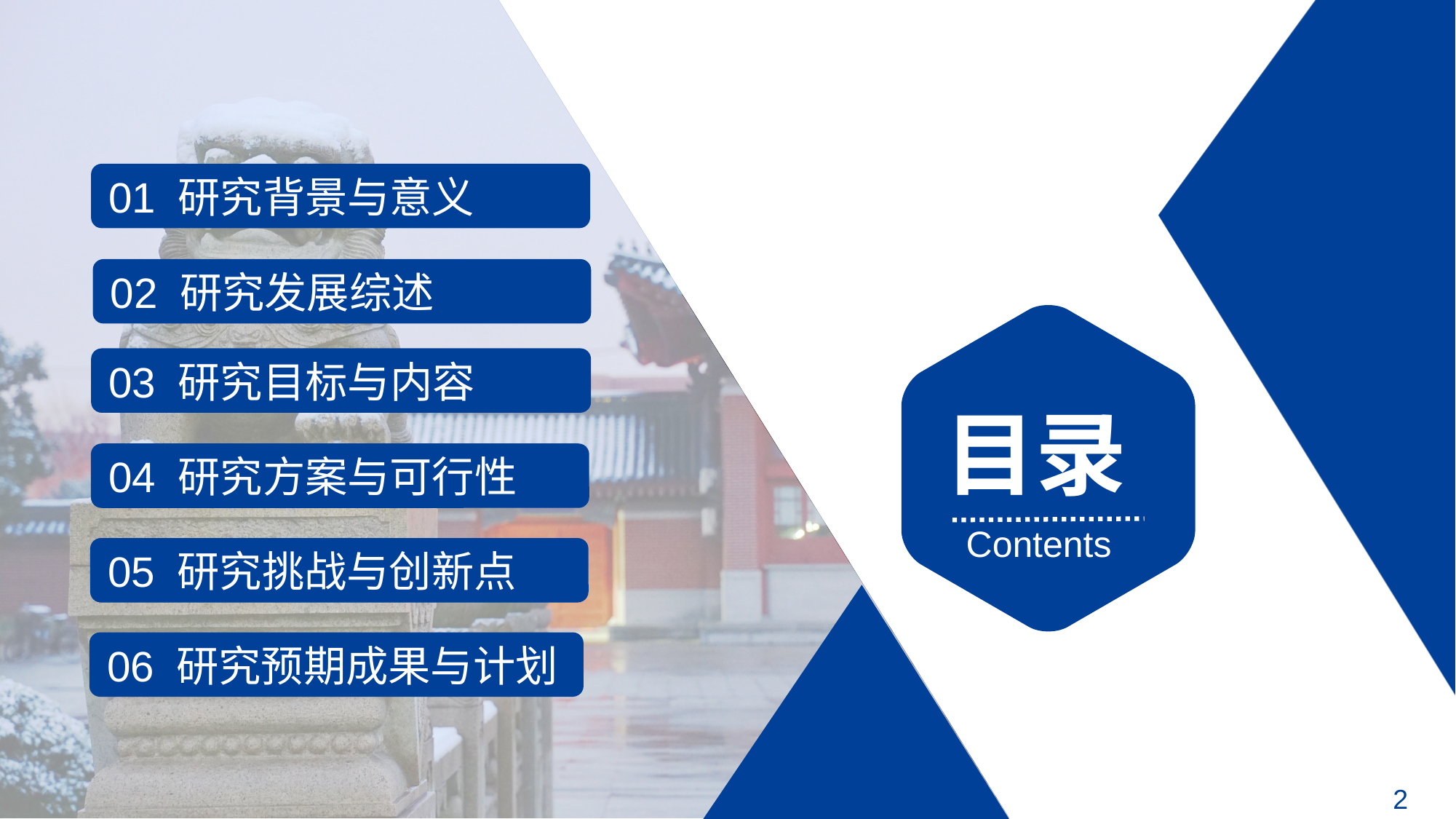

01 研究背景与意义
02 研究发展综述

目录
Contents
03 研究目标与内容
04 研究方案与可行性
05 研究挑战与创新点
06 研究预期成果与计划
2